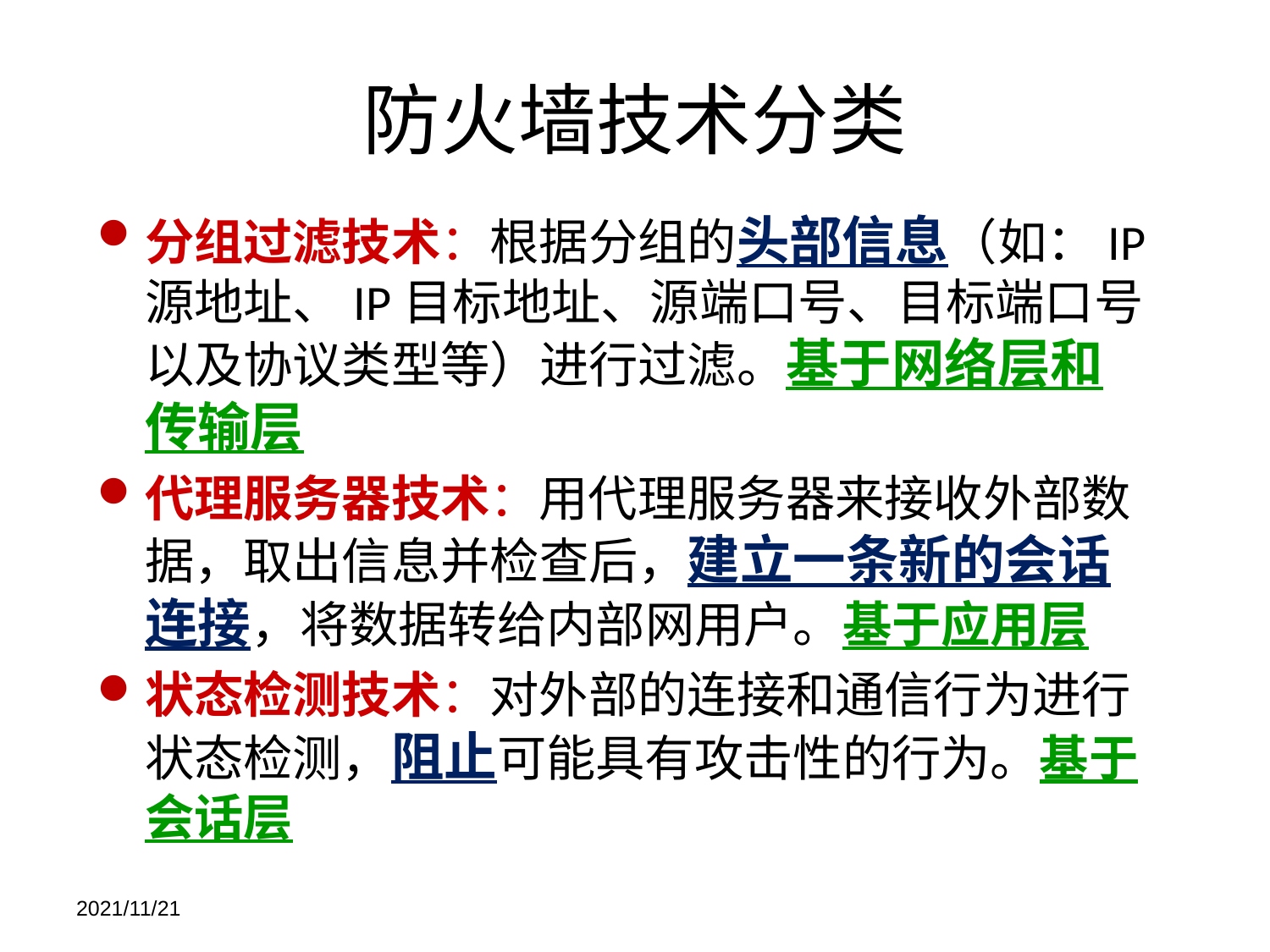

防火墙技术分类
分组过滤技术：根据分组的头部信息（如：IP源地址、IP目标地址、源端口号、目标端口号以及协议类型等）进行过滤。基于网络层和传输层
代理服务器技术：用代理服务器来接收外部数据，取出信息并检查后，建立一条新的会话连接，将数据转给内部网用户。基于应用层
状态检测技术：对外部的连接和通信行为进行状态检测，阻止可能具有攻击性的行为。基于会话层

2021/11/21